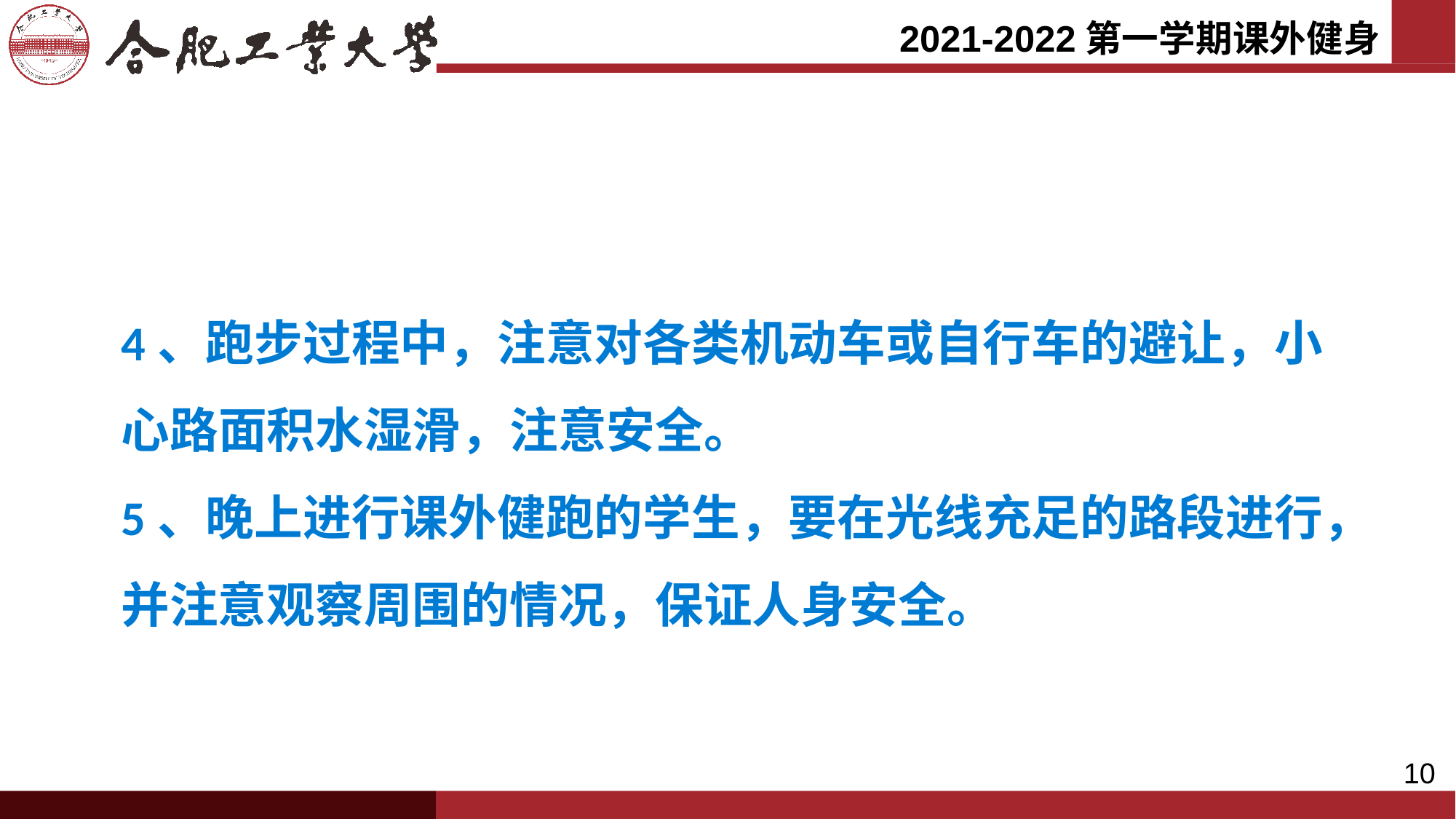

2021-2022第一学期课外健身
4、跑步过程中，注意对各类机动车或自行车的避让，小心路面积水湿滑，注意安全。
5、晚上进行课外健跑的学生，要在光线充足的路段进行，并注意观察周围的情况，保证人身安全。